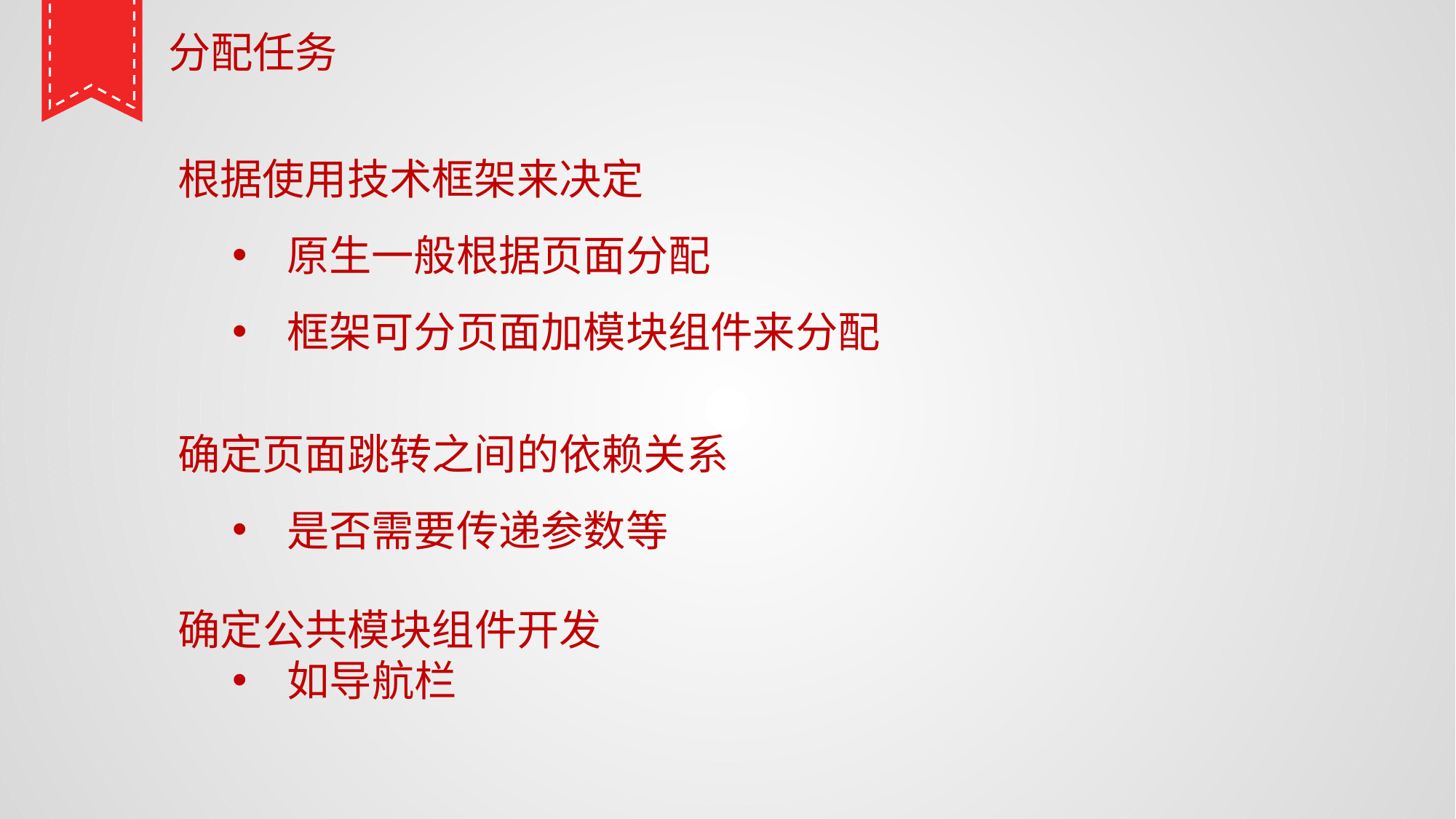

分配任务
根据使用技术框架来决定
原生一般根据页面分配
框架可分页面加模块组件来分配
确定页面跳转之间的依赖关系
是否需要传递参数等
确定公共模块组件开发
如导航栏